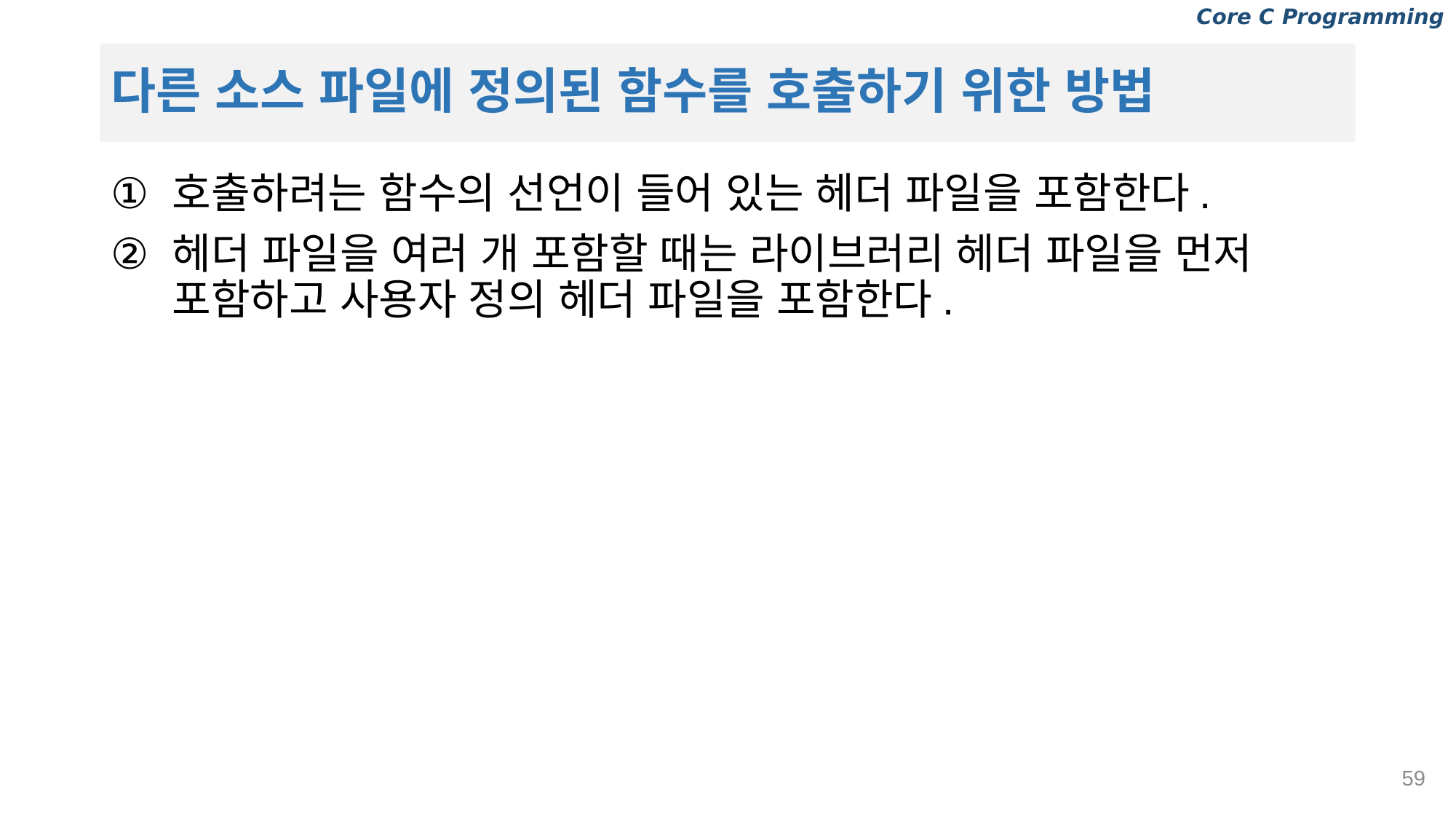

# 다른 소스 파일에 정의된 함수를 호출하기 위한 방법
호출하려는 함수의 선언이 들어 있는 헤더 파일을 포함한다.
헤더 파일을 여러 개 포함할 때는 라이브러리 헤더 파일을 먼저 포함하고 사용자 정의 헤더 파일을 포함한다.
59